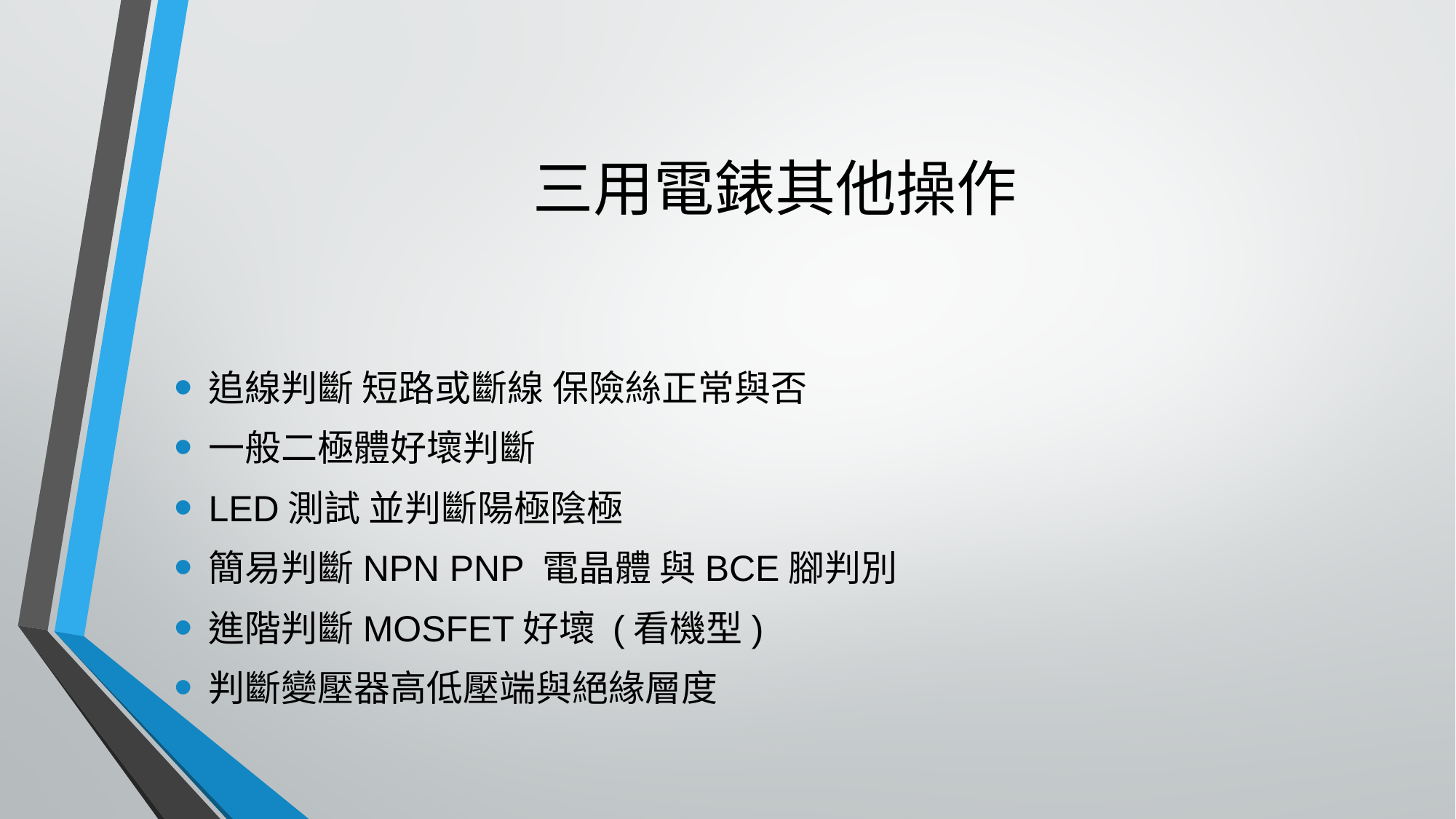

# 三用電錶其他操作
追線判斷 短路或斷線 保險絲正常與否
一般二極體好壞判斷
LED測試 並判斷陽極陰極
簡易判斷NPN PNP 電晶體 與BCE腳判別
進階判斷MOSFET好壞 (看機型)
判斷變壓器高低壓端與絕緣層度